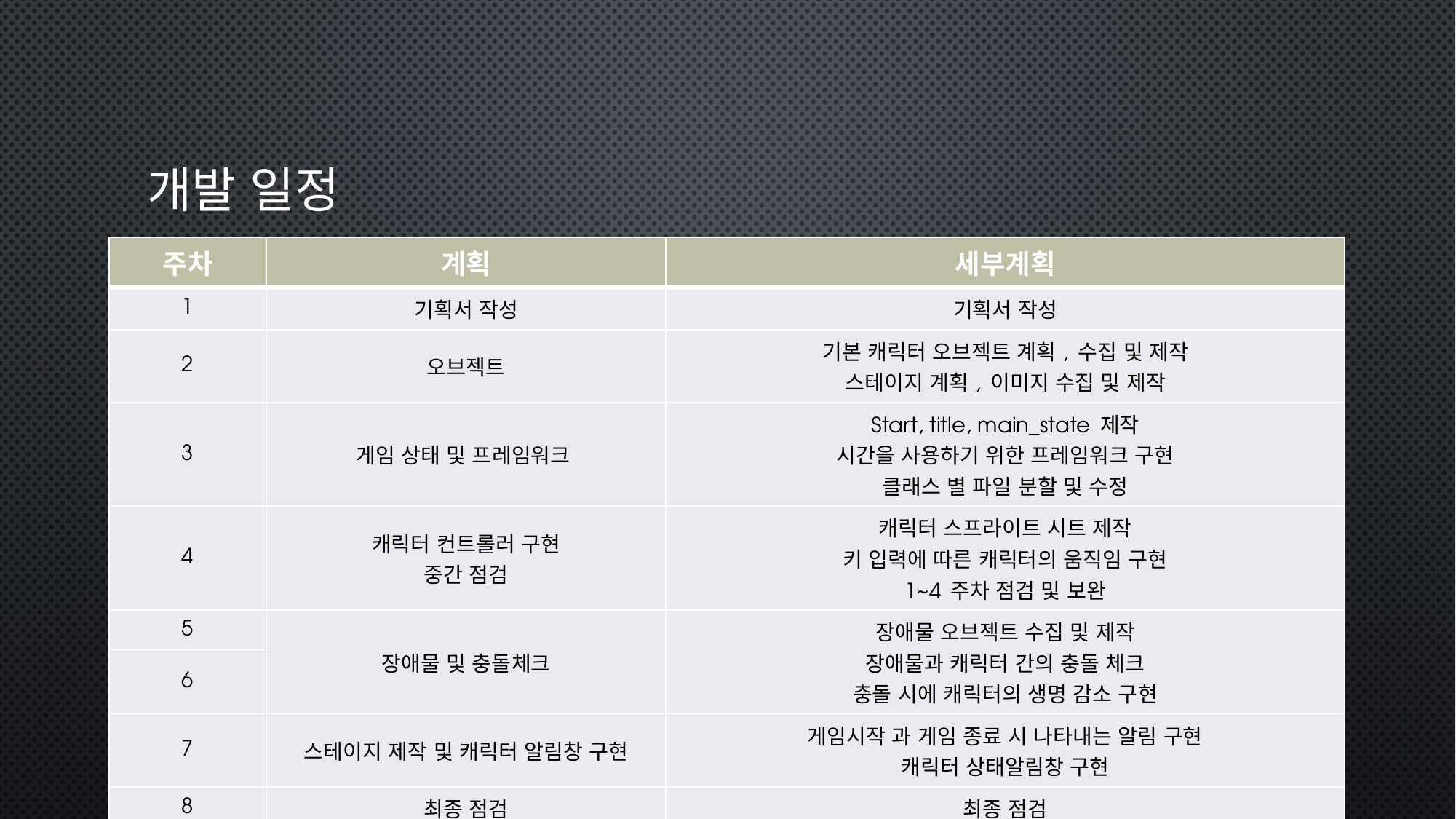

개발 일정
| 주차 | 계획 | 세부계획 |
| --- | --- | --- |
| 1 | 기획서 작성 | 기획서 작성 |
| 2 | 오브젝트 | 기본 캐릭터 오브젝트 계획, 수집 및 제작 스테이지 계획, 이미지 수집 및 제작 |
| 3 | 게임 상태 및 프레임워크 | Start, title, main\_state 제작 시간을 사용하기 위한 프레임워크 구현 클래스 별 파일 분할 및 수정 |
| 4 | 캐릭터 컨트롤러 구현 중간 점검 | 캐릭터 스프라이트 시트 제작 키 입력에 따른 캐릭터의 움직임 구현 1~4 주차 점검 및 보완 |
| 5 | 장애물 및 충돌체크 | 장애물 오브젝트 수집 및 제작 장애물과 캐릭터 간의 충돌 체크 충돌 시에 캐릭터의 생명 감소 구현 |
| 6 |  |  |
| 7 | 스테이지 제작 및 캐릭터 알림창 구현 | 게임시작 과 게임 종료 시 나타내는 알림 구현 캐릭터 상태알림창 구현 |
| 8 | 최종 점검 | 최종 점검 |